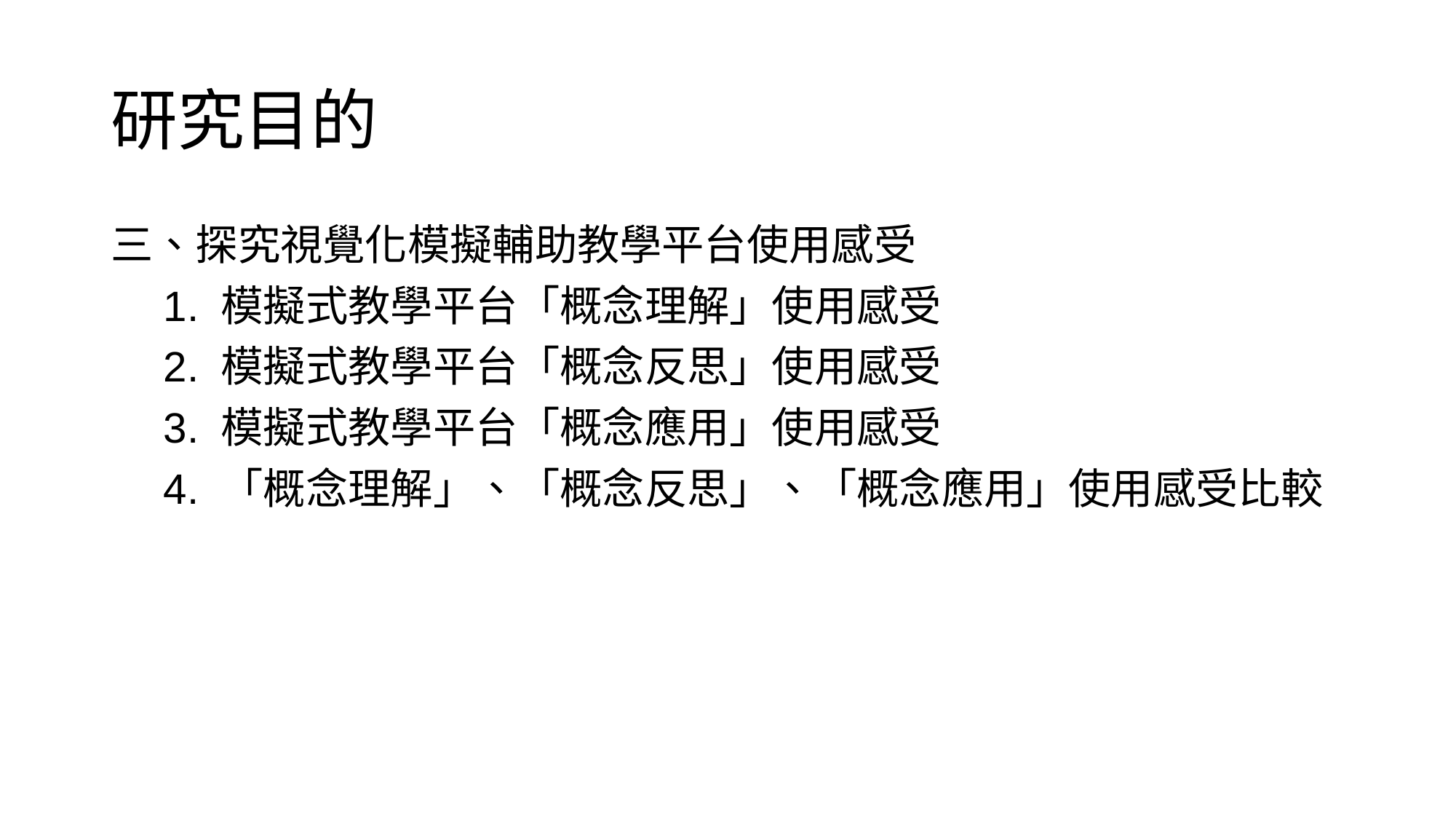

# 研究目的
三、探究視覺化模擬輔助教學平台使用感受
　1. 模擬式教學平台「概念理解」使用感受
　2. 模擬式教學平台「概念反思」使用感受
　3. 模擬式教學平台「概念應用」使用感受
　4. 「概念理解」、「概念反思」、「概念應用」使用感受比較